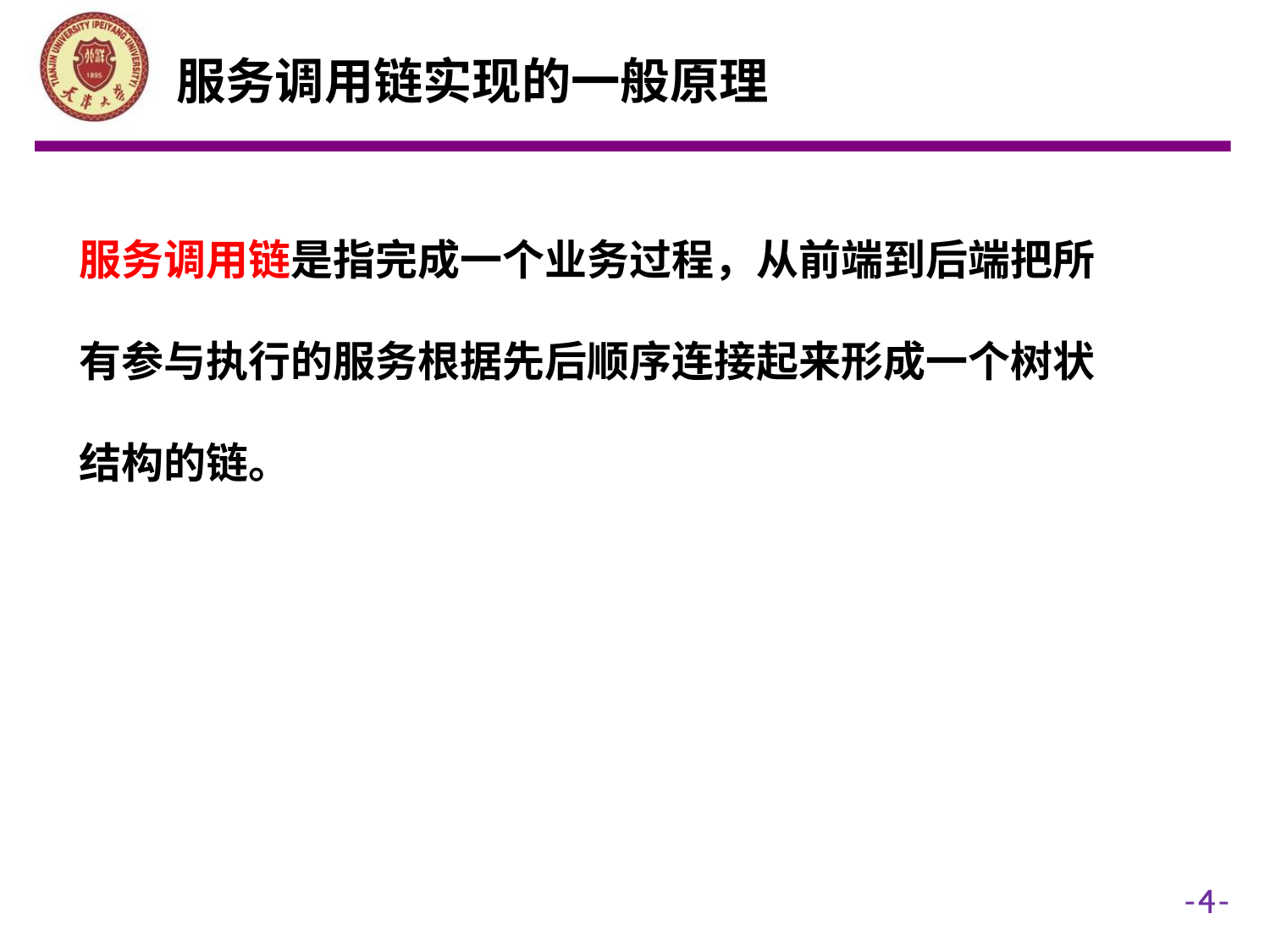

服务调用链实现的一般原理

服务调用链是指完成一个业务过程，从前端到后端把所有参与执行的服务根据先后顺序连接起来形成一个树状结构的链。